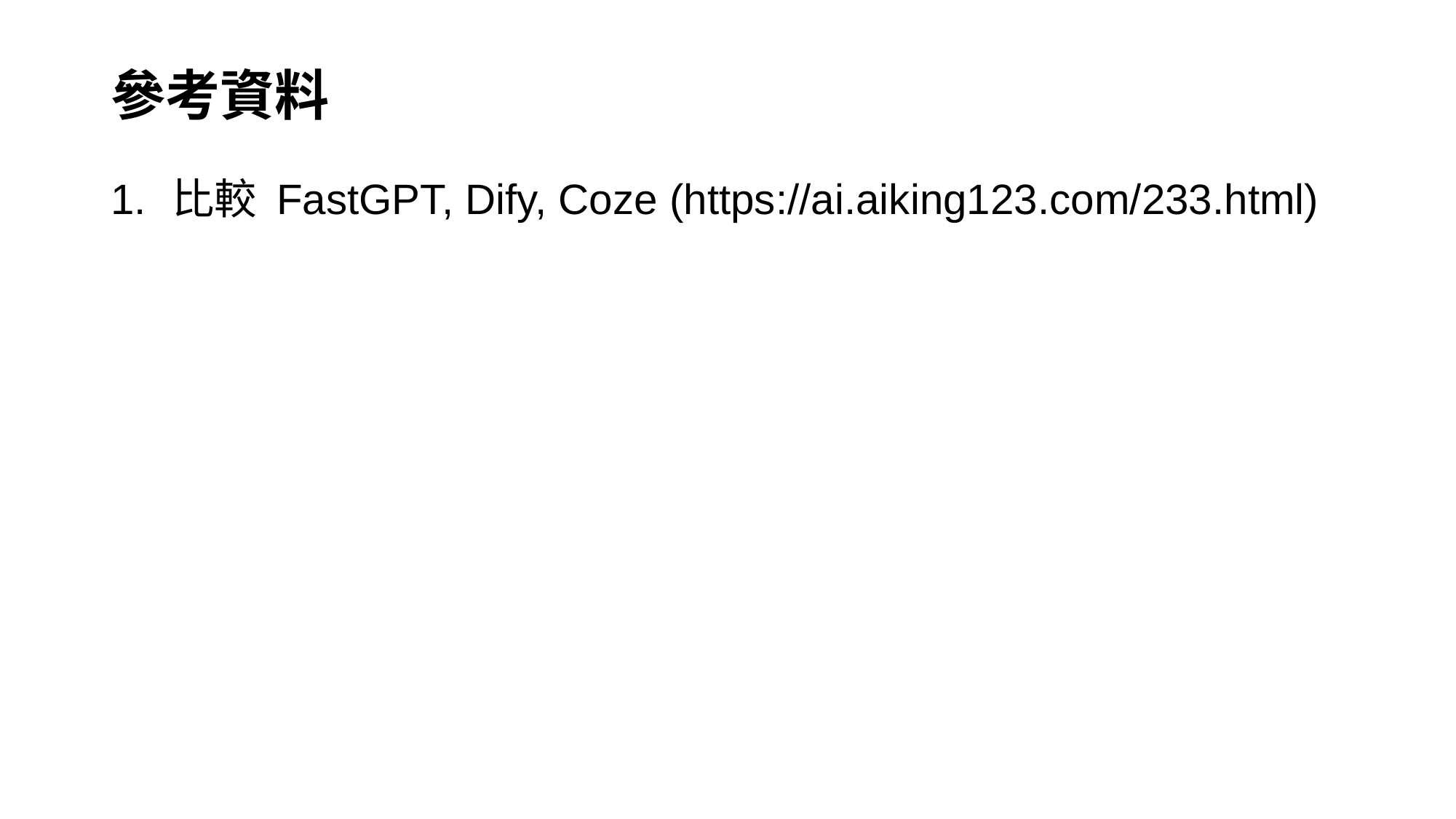

# 參考資料
比較 FastGPT, Dify, Coze (https://ai.aiking123.com/233.html)